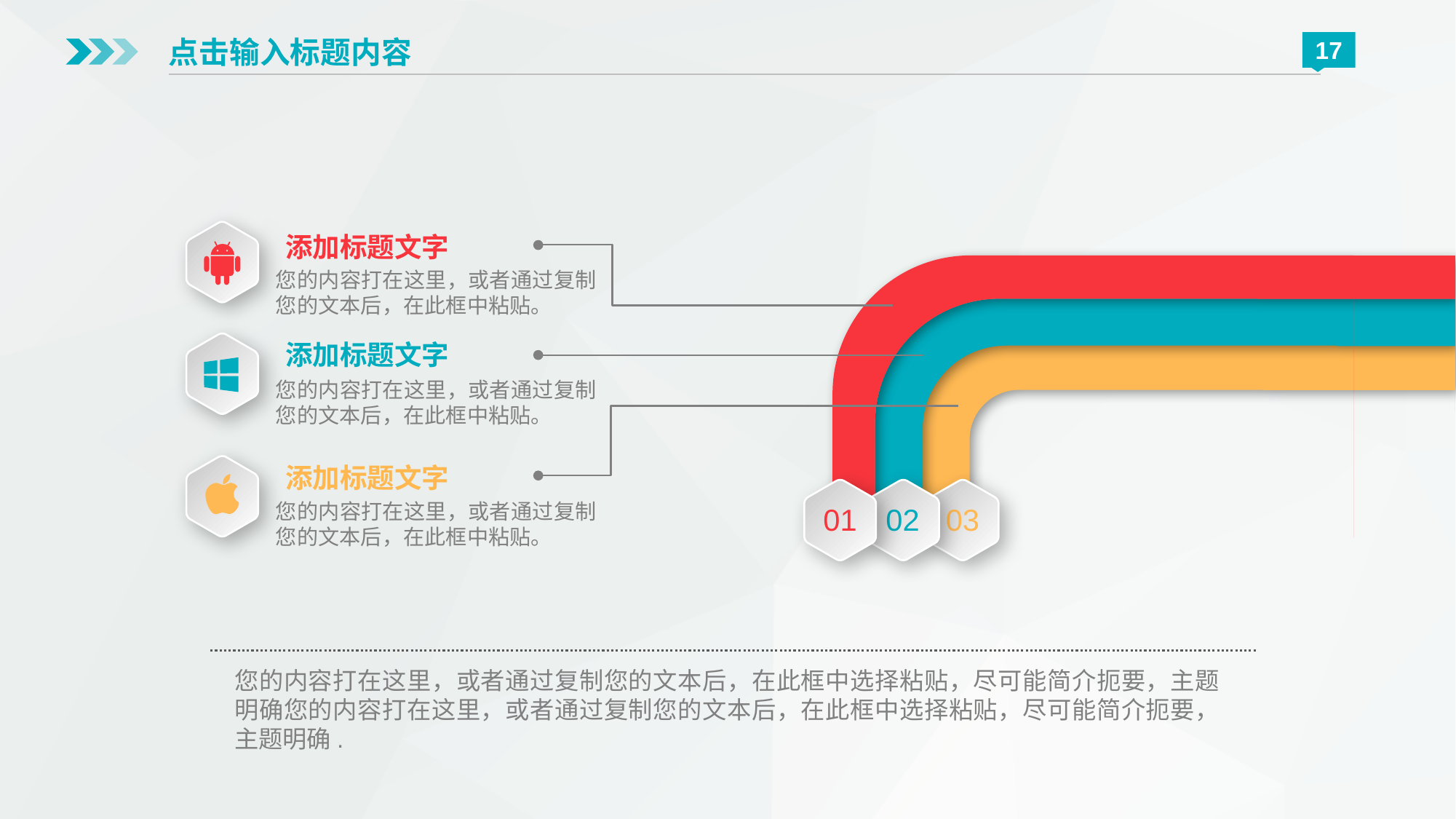

点击输入标题内容
17

添加标题文字
您的内容打在这里，或者通过复制您的文本后，在此框中粘贴。

添加标题文字
您的内容打在这里，或者通过复制您的文本后，在此框中粘贴。

添加标题文字
您的内容打在这里，或者通过复制您的文本后，在此框中粘贴。

01

02

03
您的内容打在这里，或者通过复制您的文本后，在此框中选择粘贴，尽可能简介扼要，主题明确您的内容打在这里，或者通过复制您的文本后，在此框中选择粘贴，尽可能简介扼要，主题明确.